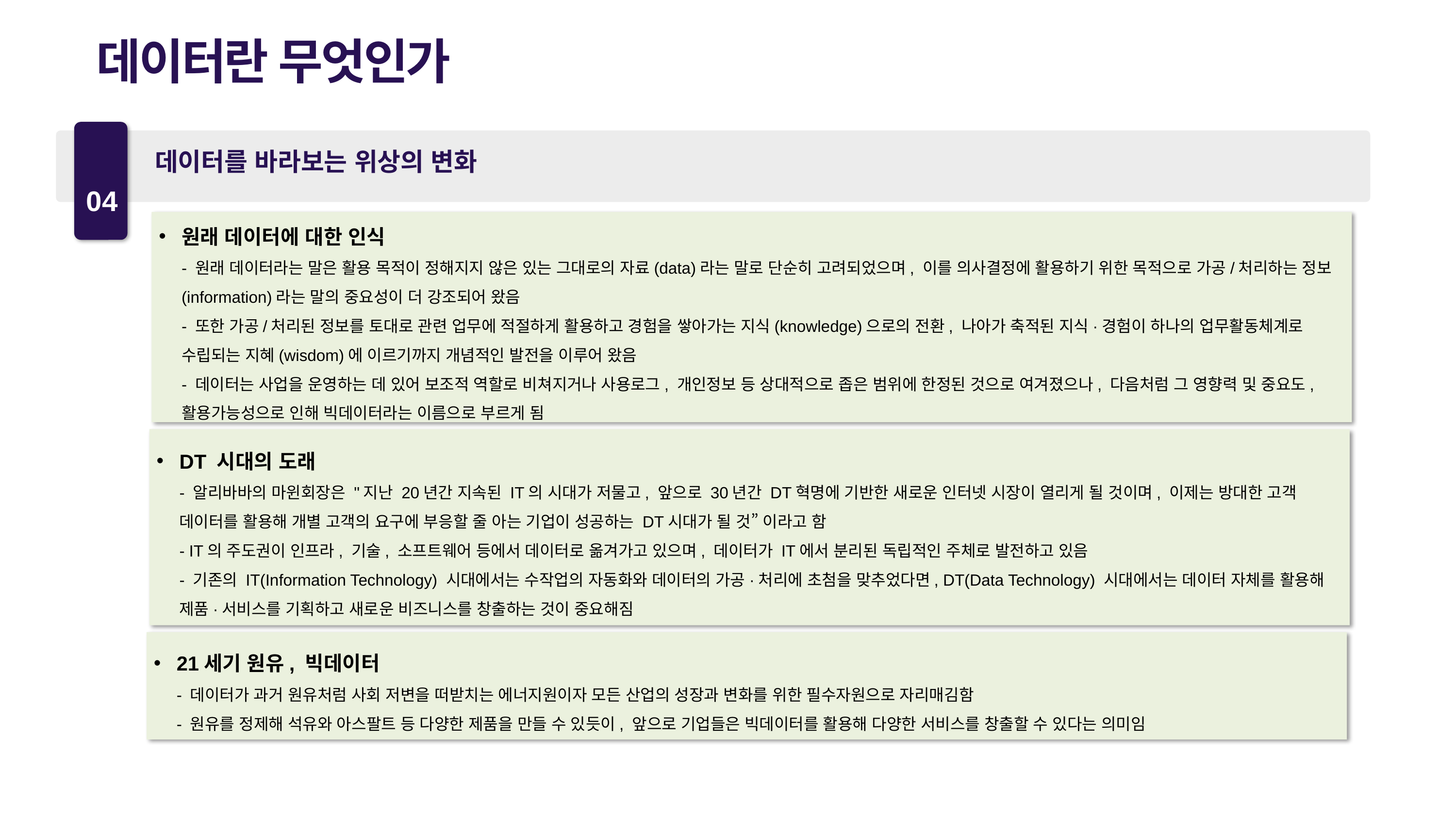

데이터란 무엇인가

04
데이터를 바라보는 위상의 변화
원래 데이터에 대한 인식
- 원래 데이터라는 말은 활용 목적이 정해지지 않은 있는 그대로의 자료(data)라는 말로 단순히 고려되었으며, 이를 의사결정에 활용하기 위한 목적으로 가공/처리하는 정보(information)라는 말의 중요성이 더 강조되어 왔음
- 또한 가공/처리된 정보를 토대로 관련 업무에 적절하게 활용하고 경험을 쌓아가는 지식(knowledge)으로의 전환, 나아가 축적된 지식·경험이 하나의 업무활동체계로 수립되는 지혜(wisdom)에 이르기까지 개념적인 발전을 이루어 왔음
- 데이터는 사업을 운영하는 데 있어 보조적 역할로 비쳐지거나 사용로그, 개인정보 등 상대적으로 좁은 범위에 한정된 것으로 여겨졌으나, 다음처럼 그 영향력 및 중요도, 활용가능성으로 인해 빅데이터라는 이름으로 부르게 됨
DT 시대의 도래
- 알리바바의 마윈회장은 "지난 20년간 지속된 IT의 시대가 저물고, 앞으로 30년간 DT혁명에 기반한 새로운 인터넷 시장이 열리게 될 것이며, 이제는 방대한 고객 데이터를 활용해 개별 고객의 요구에 부응할 줄 아는 기업이 성공하는 DT시대가 될 것” 이라고 함
- IT의 주도권이 인프라, 기술, 소프트웨어 등에서 데이터로 옮겨가고 있으며, 데이터가 IT에서 분리된 독립적인 주체로 발전하고 있음
- 기존의 IT(Information Technology) 시대에서는 수작업의 자동화와 데이터의 가공·처리에 초첨을 맞추었다면, DT(Data Technology) 시대에서는 데이터 자체를 활용해 제품·서비스를 기획하고 새로운 비즈니스를 창출하는 것이 중요해짐
21세기 원유, 빅데이터
- 데이터가 과거 원유처럼 사회 저변을 떠받치는 에너지원이자 모든 산업의 성장과 변화를 위한 필수자원으로 자리매김함
- 원유를 정제해 석유와 아스팔트 등 다양한 제품을 만들 수 있듯이, 앞으로 기업들은 빅데이터를 활용해 다양한 서비스를 창출할 수 있다는 의미임